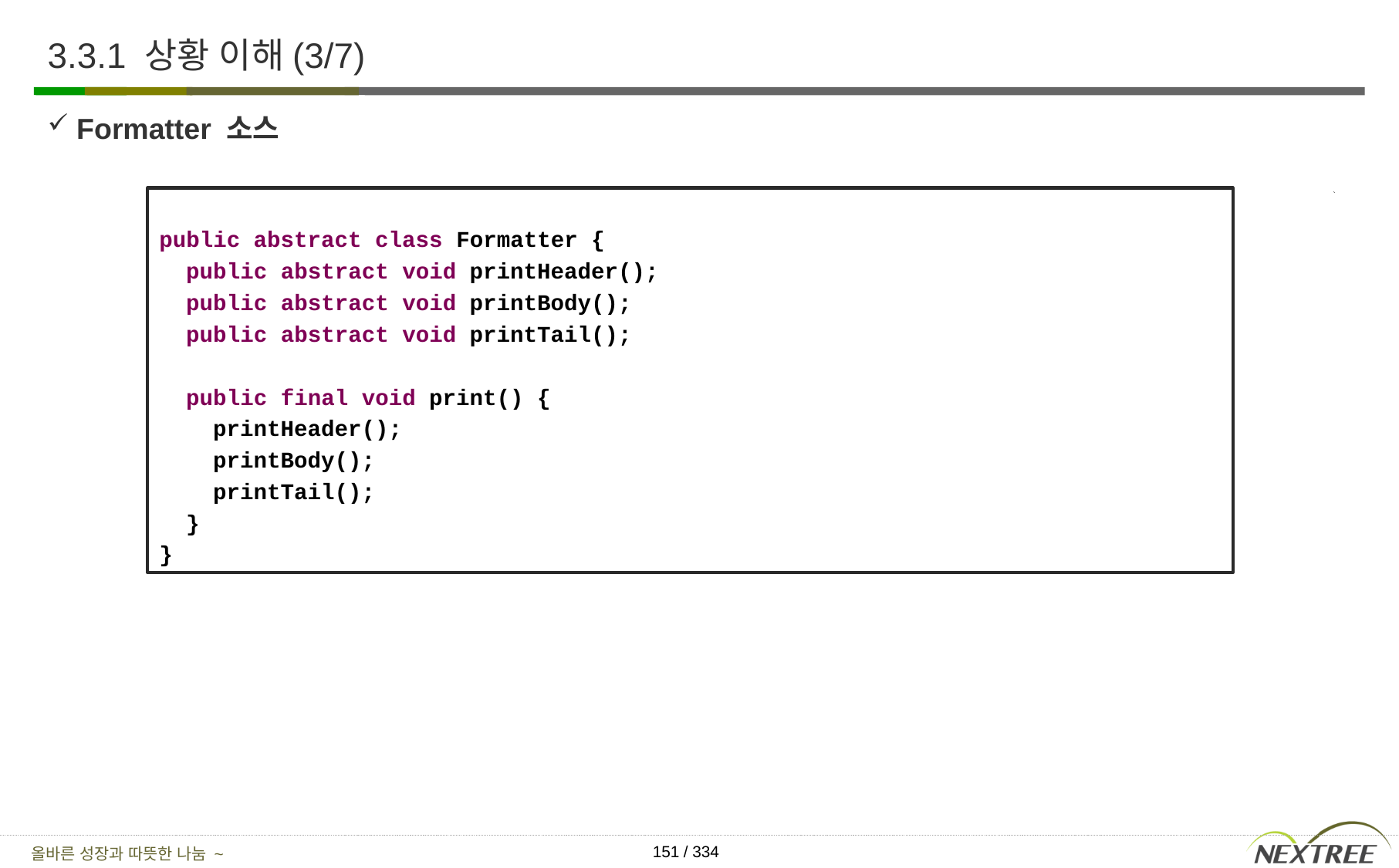

# 3.3.1 상황 이해(3/7)
Formatter 소스

public abstract class Formatter {
  public abstract void printHeader();
  public abstract void printBody();
  public abstract void printTail();

  public final void print() {
    printHeader();
    printBody();
    printTail();
  }
}